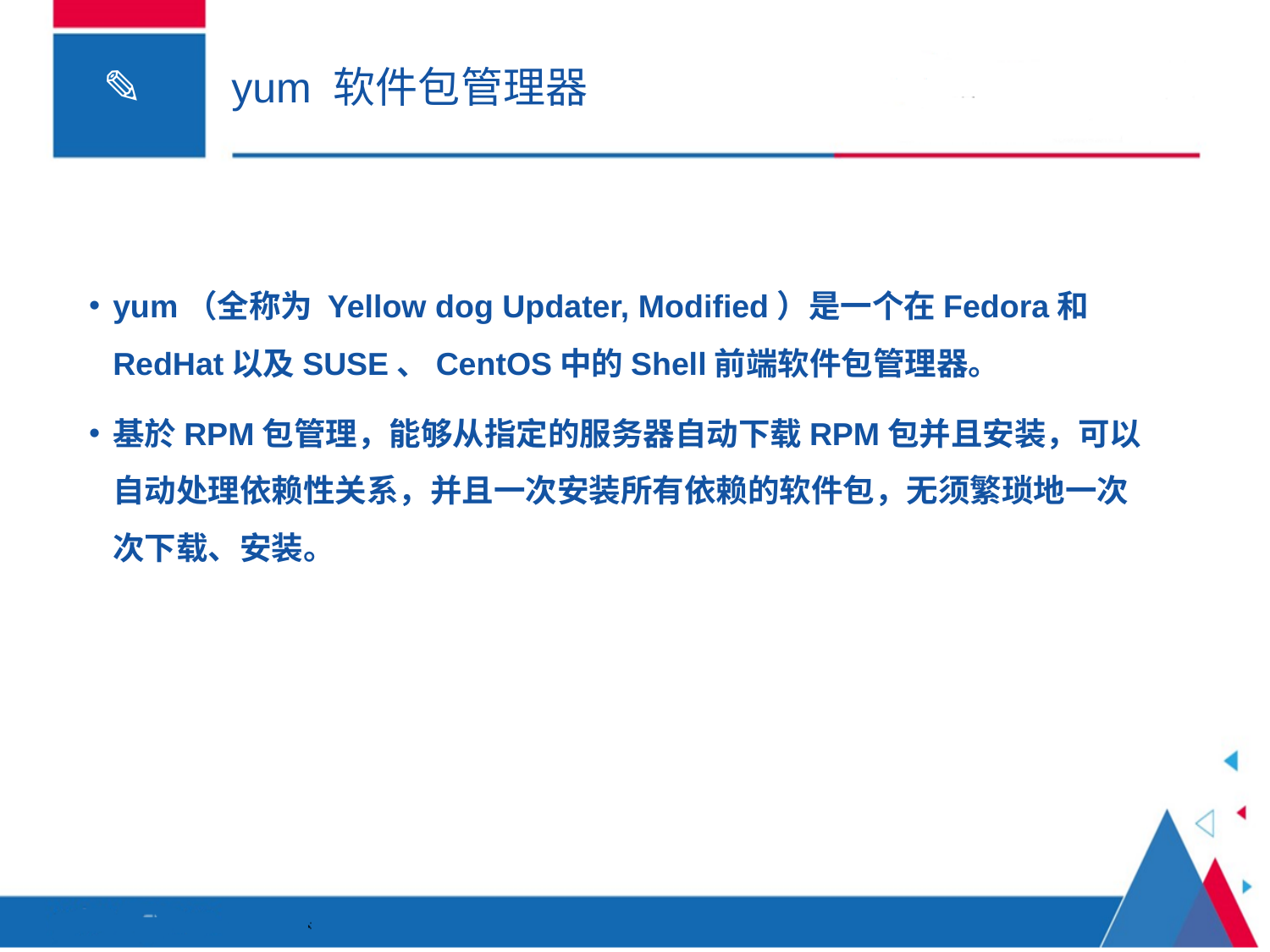

# yum 软件包管理器
yum（全称为 Yellow dog Updater, Modified）是一个在Fedora和RedHat以及SUSE、CentOS中的Shell前端软件包管理器。
基於RPM包管理，能够从指定的服务器自动下载RPM包并且安装，可以自动处理依赖性关系，并且一次安装所有依赖的软件包，无须繁琐地一次次下载、安装。